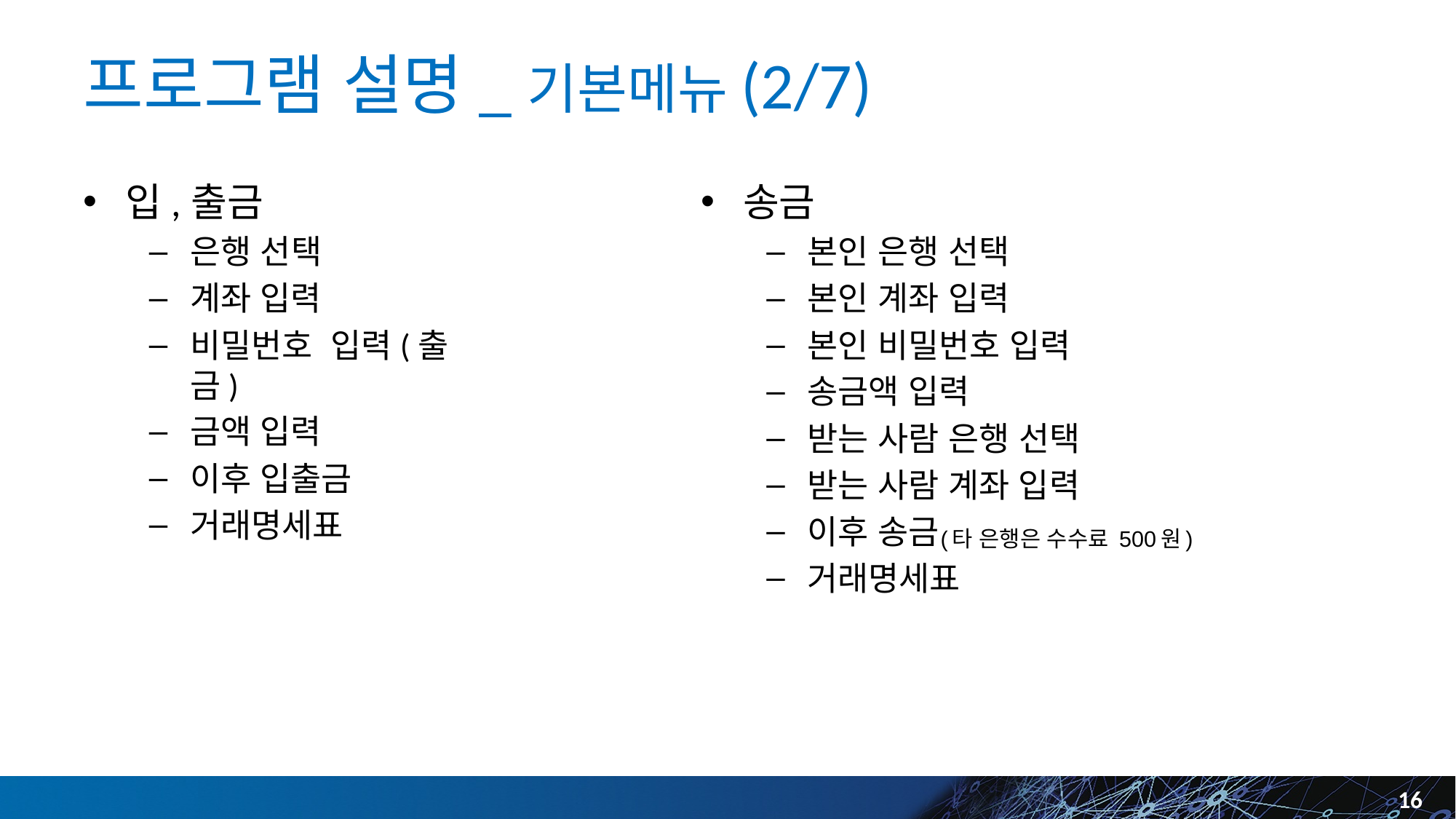

# 프로그램 설명_기본메뉴(2/7)
입,출금
은행 선택
계좌 입력
비밀번호  입력(출금)
금액 입력
이후 입출금
거래명세표

송금
본인 은행 선택
본인 계좌 입력
본인 비밀번호 입력
송금액 입력
받는 사람 은행 선택
받는 사람 계좌 입력
이후 송금
거래명세표

(타 은행은 수수료 500원)

16